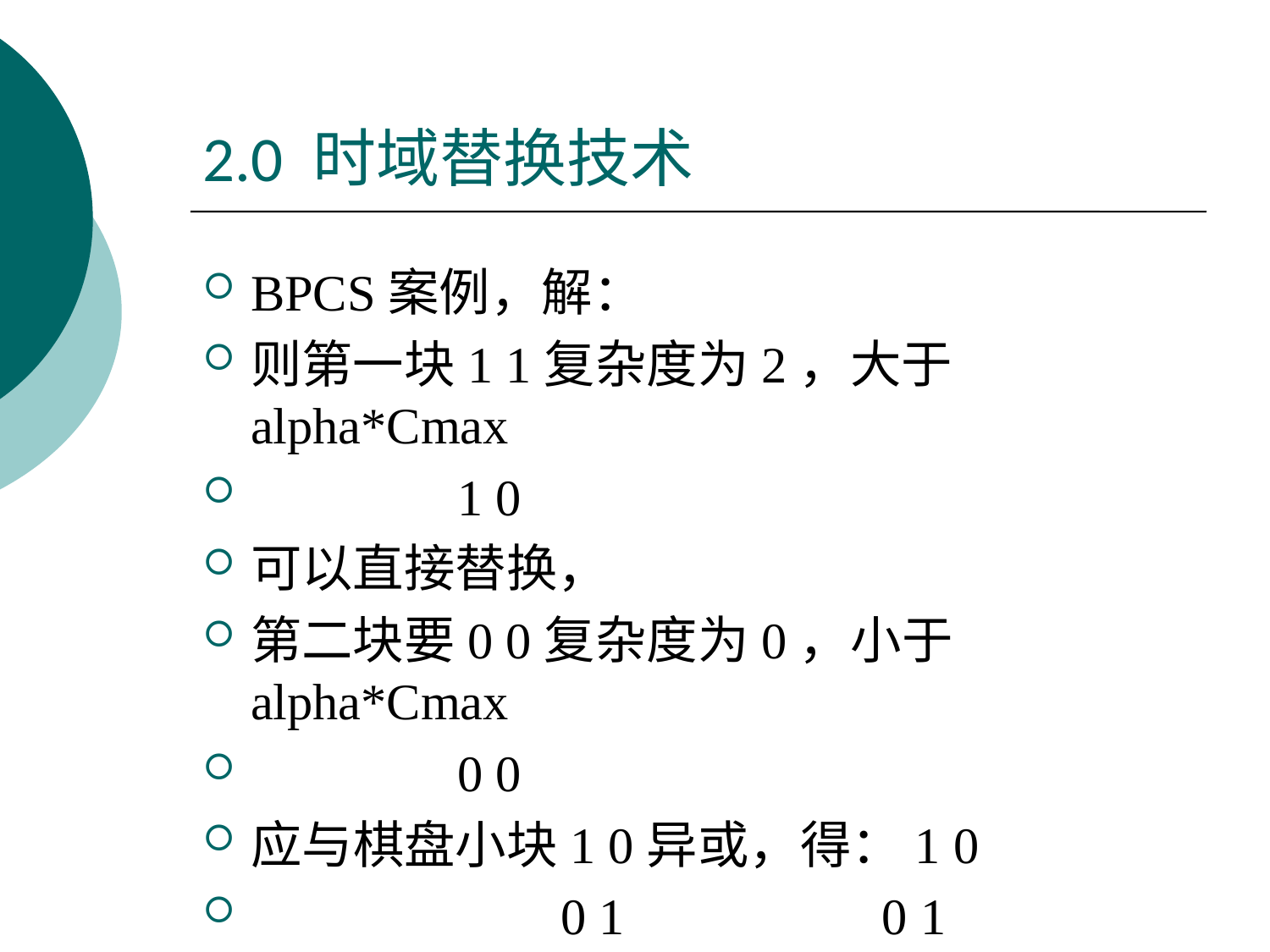

# 2.0 时域替换技术
BPCS案例，解：
则第一块1 1复杂度为2，大于alpha*Cmax
                1 0
可以直接替换，
第二块要0 0复杂度为0，小于alpha*Cmax
                0 0
应与棋盘小块1 0异或，得：1 0
                        0 1                    0 1